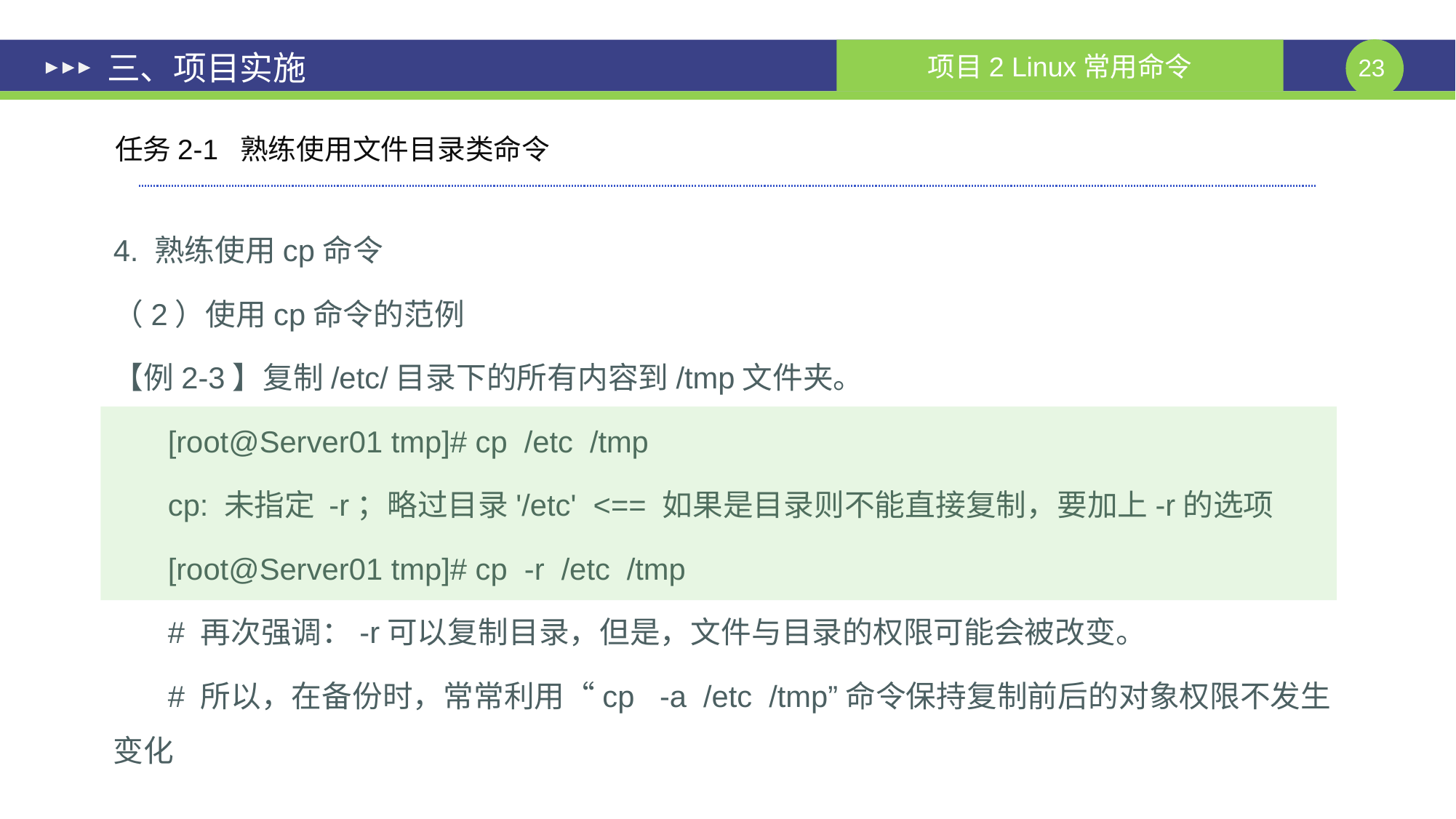

# 三、项目实施
任务2-1  熟练使用文件目录类命令

4. 熟练使用cp命令
（2）使用cp命令的范例
【例2-3】复制/etc/目录下的所有内容到/tmp文件夹。
[root@Server01 tmp]# cp  /etc  /tmp
cp: 未指定 -r；略过目录'/etc'  <== 如果是目录则不能直接复制，要加上-r的选项
[root@Server01 tmp]# cp  -r  /etc  /tmp
# 再次强调：-r可以复制目录，但是，文件与目录的权限可能会被改变。
# 所以，在备份时，常常利用“cp   -a  /etc  /tmp”命令保持复制前后的对象权限不发生变化